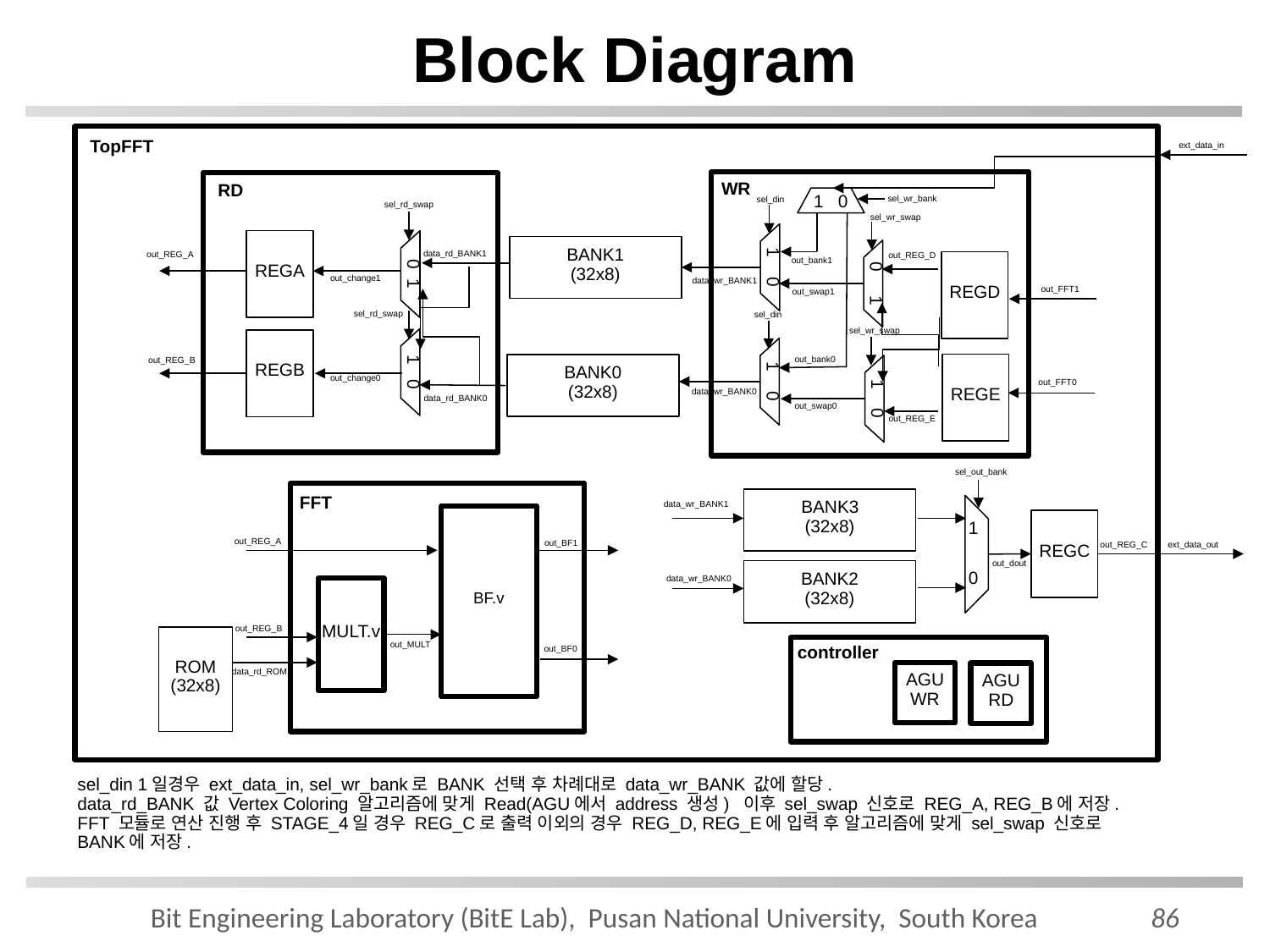

# Block Diagram

TopFFT
ext_data_in

WR
RD

sel_wr_bank
sel_din
1   0
sel_rd_swap
sel_wr_swap
REGA
BANK1
(32x8)
data_rd_BANK1
out_REG_A
out_REG_D
REGD
out_bank1
1    0
0  1
out_change1
data_wr_BANK1
0     1
out_FFT1
out_swap1
sel_rd_swap
sel_din
sel_wr_swap
REGB
out_bank0
out_REG_B
REGE
BANK0
(32x8)
1   0
out_change0
1    0
out_FFT0
data_wr_BANK0
1    0
data_rd_BANK0
out_swap0
out_REG_E
sel_out_bank

BANK3
(32x8)
FFT
data_wr_BANK1
BF.v
REGC
1

   0
out_REG_A
out_BF1
out_REG_C
ext_data_out

out_dout
BANK2
(32x8)
data_wr_BANK0
MULT.v
out_REG_B
ROM
(32x8)

out_MULT
out_BF0
controller
AGU
WR
AGU
RD
data_rd_ROM
sel_din 1일경우 ext_data_in, sel_wr_bank로 BANK 선택 후 차례대로 data_wr_BANK 값에 할당.
data_rd_BANK 값 Vertex Coloring 알고리즘에 맞게 Read(AGU에서 address 생성)  이후 sel_swap 신호로 REG_A, REG_B에 저장.
FFT 모듈로 연산 진행 후 STAGE_4일 경우 REG_C로 출력 이외의 경우 REG_D, REG_E에 입력 후 알고리즘에 맞게 sel_swap 신호로
BANK에 저장.